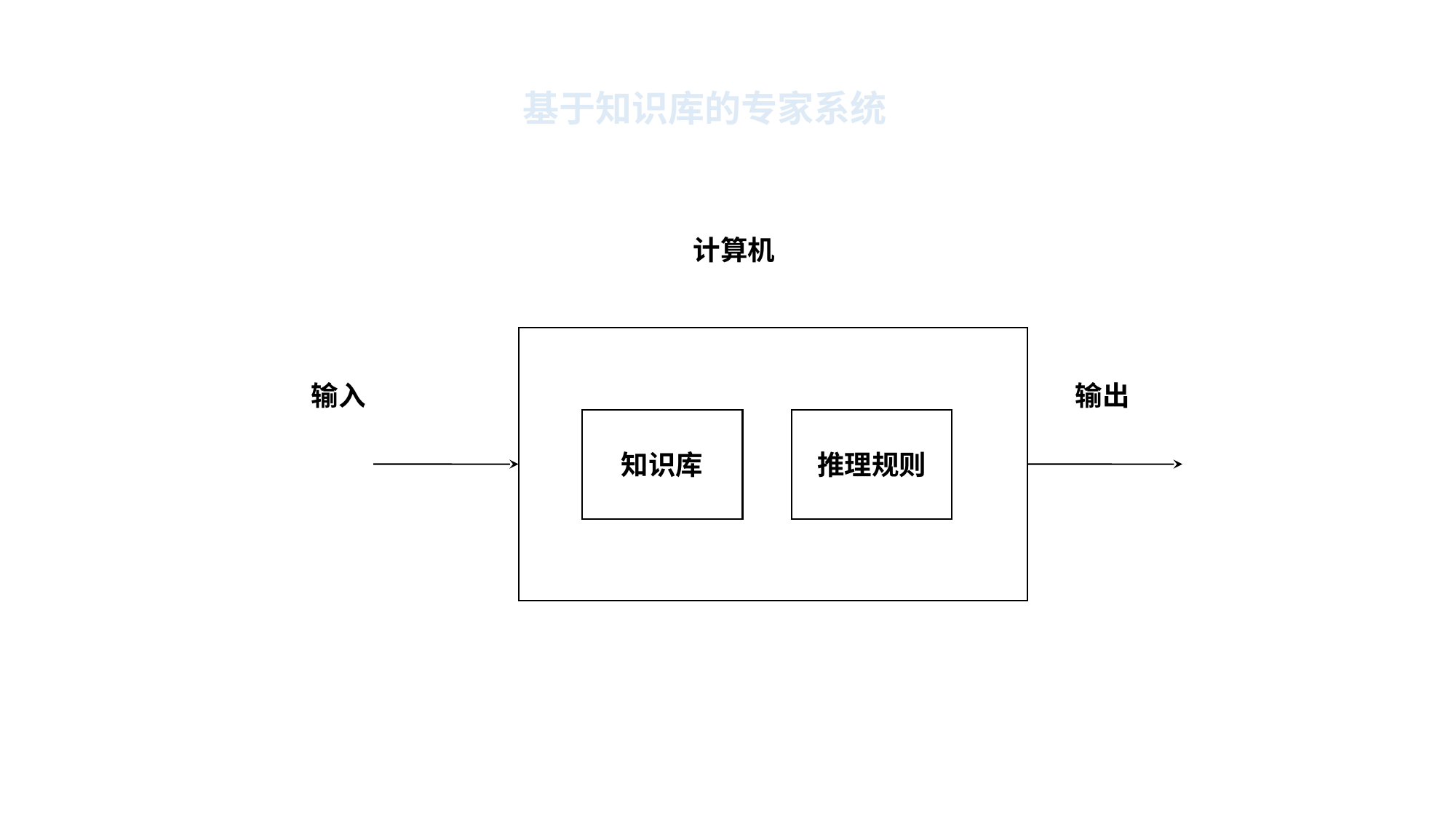

# 基于知识库的专家系统
计算机

输入
输出

知识库

推理规则

11